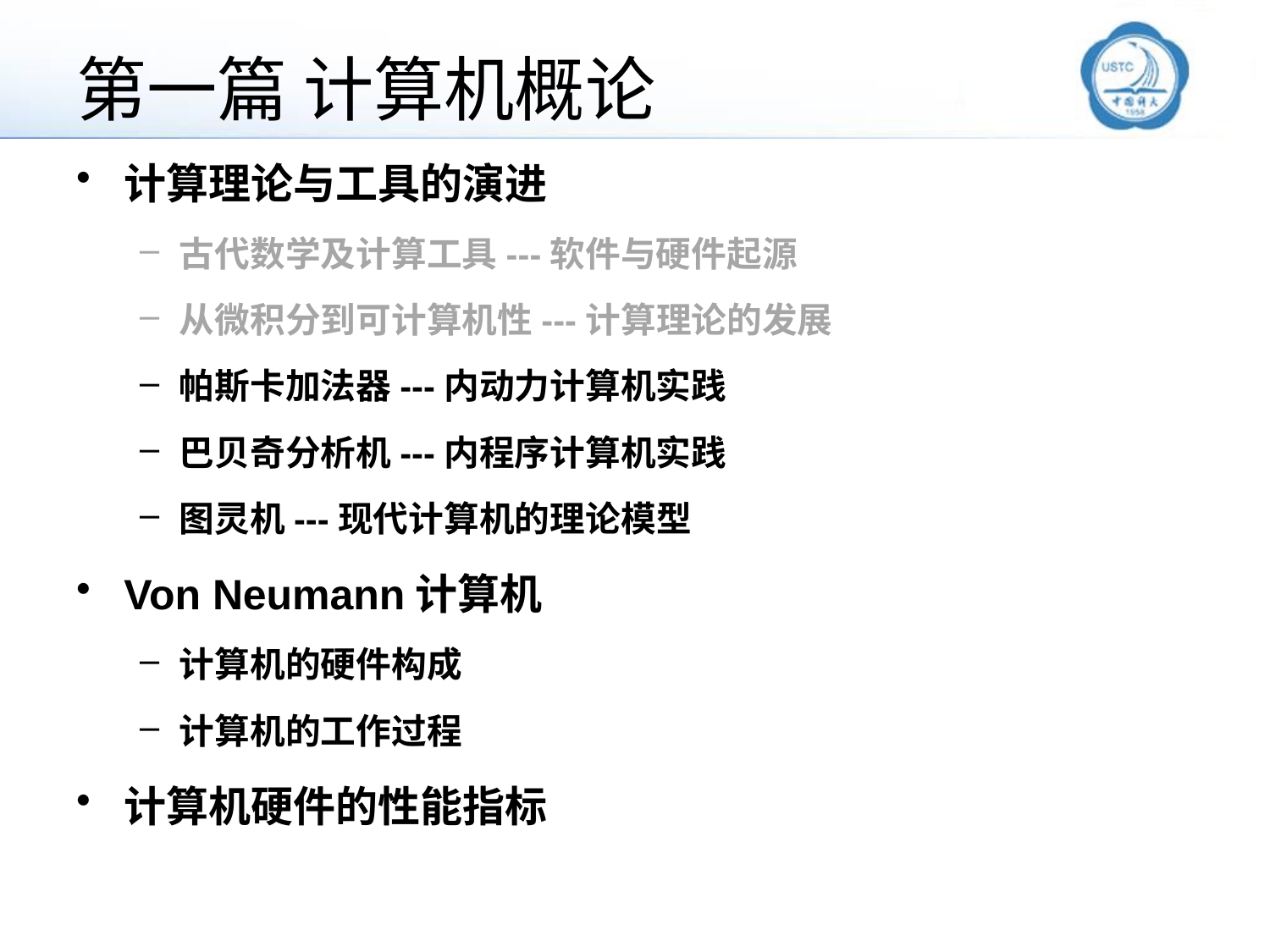

# 第一篇 计算机概论
计算理论与工具的演进
古代数学及计算工具---软件与硬件起源
从微积分到可计算机性---计算理论的发展
帕斯卡加法器---内动力计算机实践
巴贝奇分析机---内程序计算机实践
图灵机---现代计算机的理论模型
Von Neumann计算机
计算机的硬件构成
计算机的工作过程
计算机硬件的性能指标